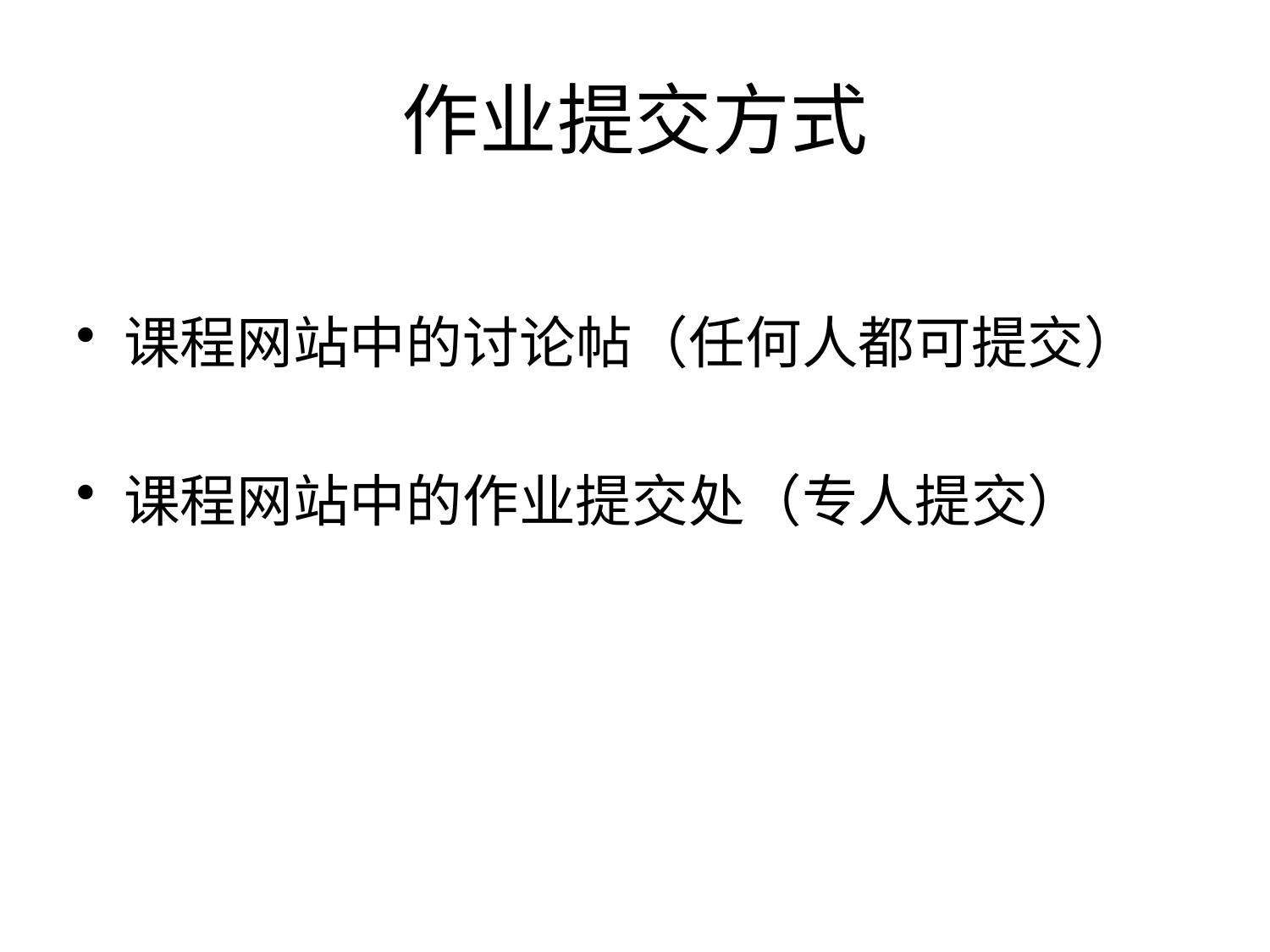

# 作业提交方式

课程网站中的讨论帖（任何人都可提交）

课程网站中的作业提交处（专人提交）